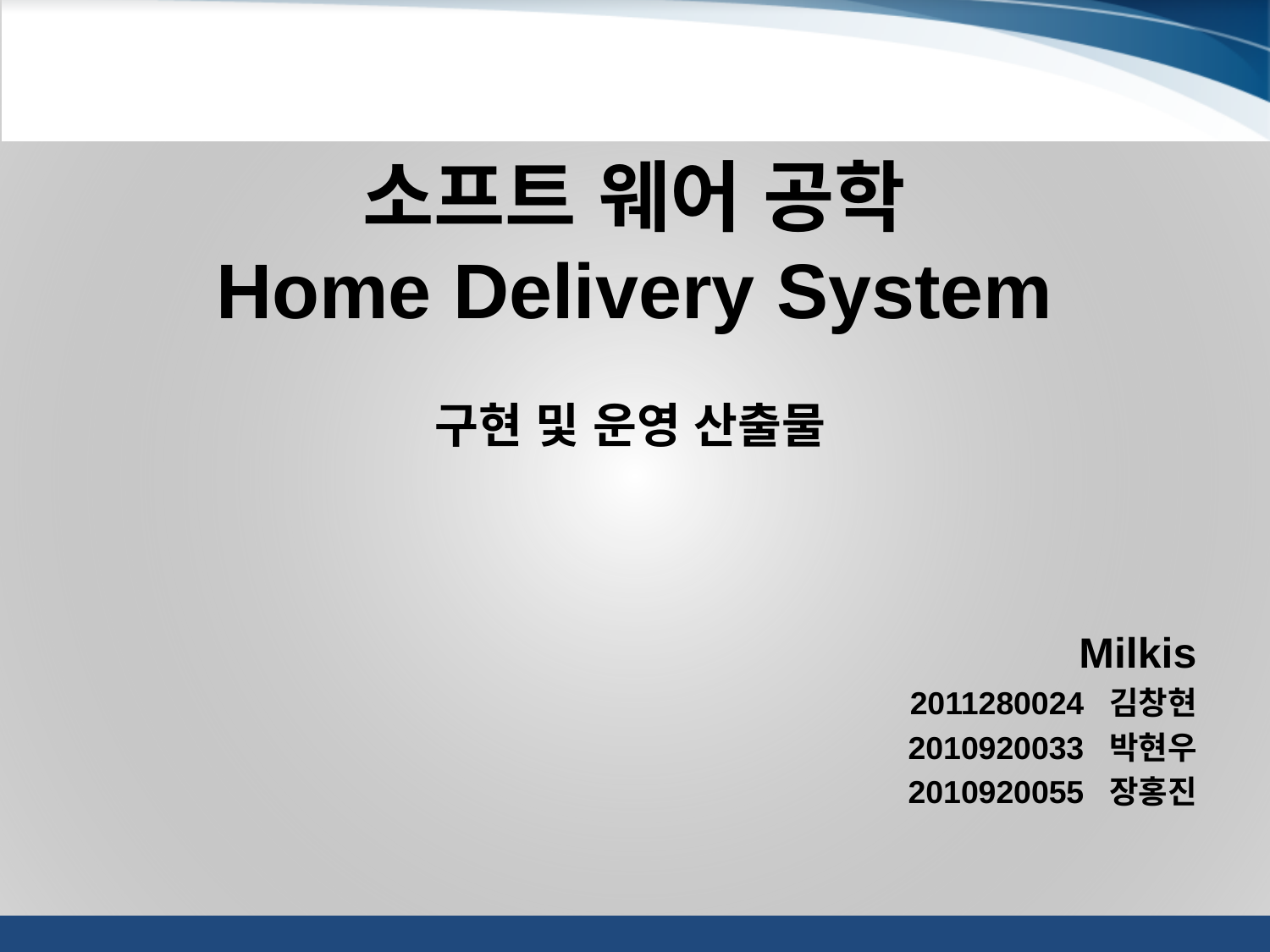

소프트 웨어 공학
Home Delivery System
구현 및 운영 산출물
Milkis
2011280024  김창현
2010920033  박현우
2010920055  장홍진